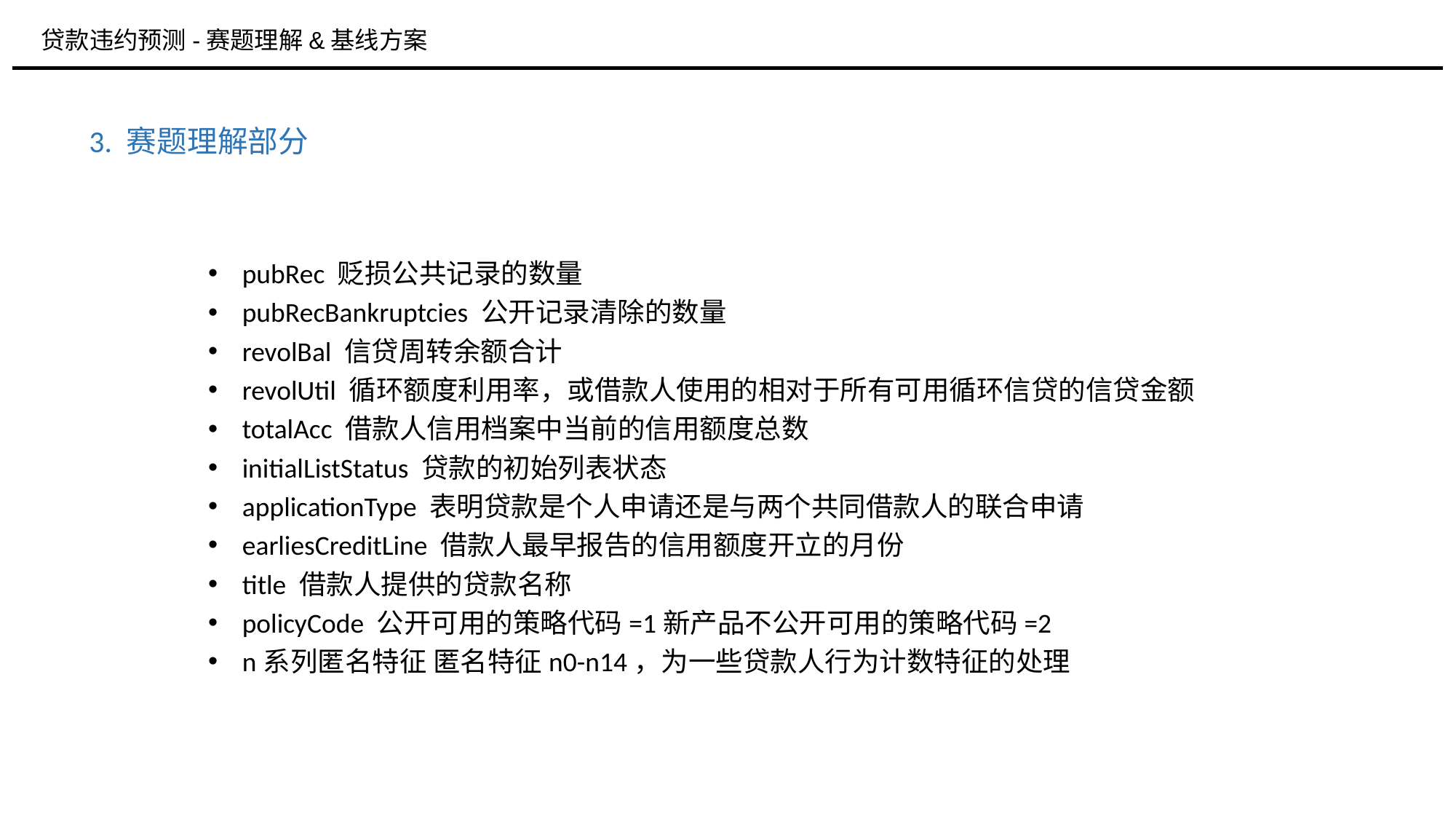

贷款违约预测-赛题理解&基线方案
3. 赛题理解部分
pubRec 贬损公共记录的数量
pubRecBankruptcies 公开记录清除的数量
revolBal 信贷周转余额合计
revolUtil 循环额度利用率，或借款人使用的相对于所有可用循环信贷的信贷金额
totalAcc 借款人信用档案中当前的信用额度总数
initialListStatus 贷款的初始列表状态
applicationType 表明贷款是个人申请还是与两个共同借款人的联合申请
earliesCreditLine 借款人最早报告的信用额度开立的月份
title 借款人提供的贷款名称
policyCode 公开可用的策略代码=1新产品不公开可用的策略代码=2
n系列匿名特征 匿名特征n0-n14，为一些贷款人行为计数特征的处理